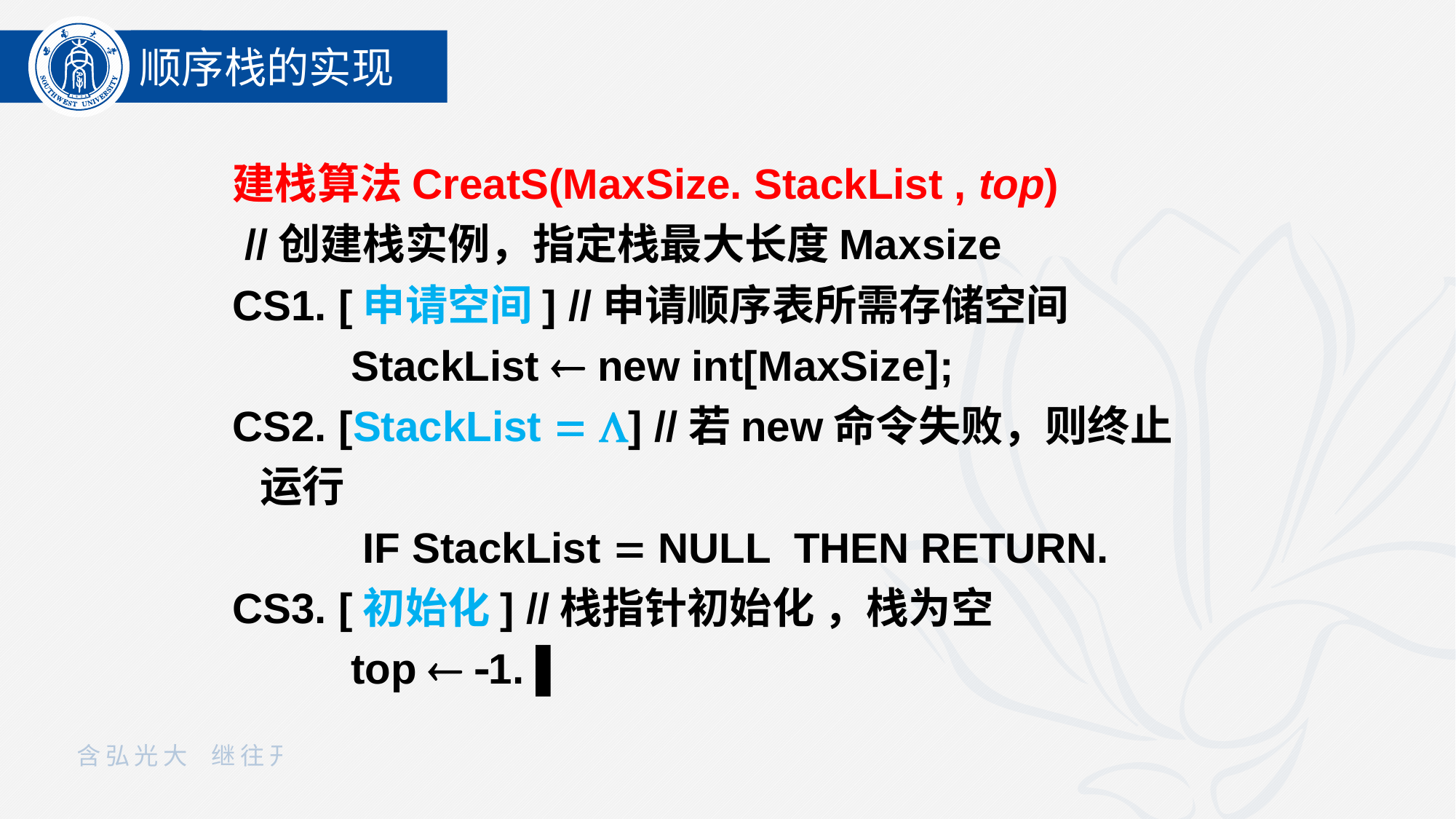

顺序栈的实现
建栈算法CreatS(MaxSize. StackList , top)
 //创建栈实例，指定栈最大长度Maxsize
CS1. [申请空间] //申请顺序表所需存储空间
          StackList ← new int[MaxSize];
CS2. [StackList = Λ] //若new命令失败，则终止运行
           IF StackList = NULL  THEN RETURN.
CS3. [初始化] //栈指针初始化 ，栈为空
          top ← −1. ▌